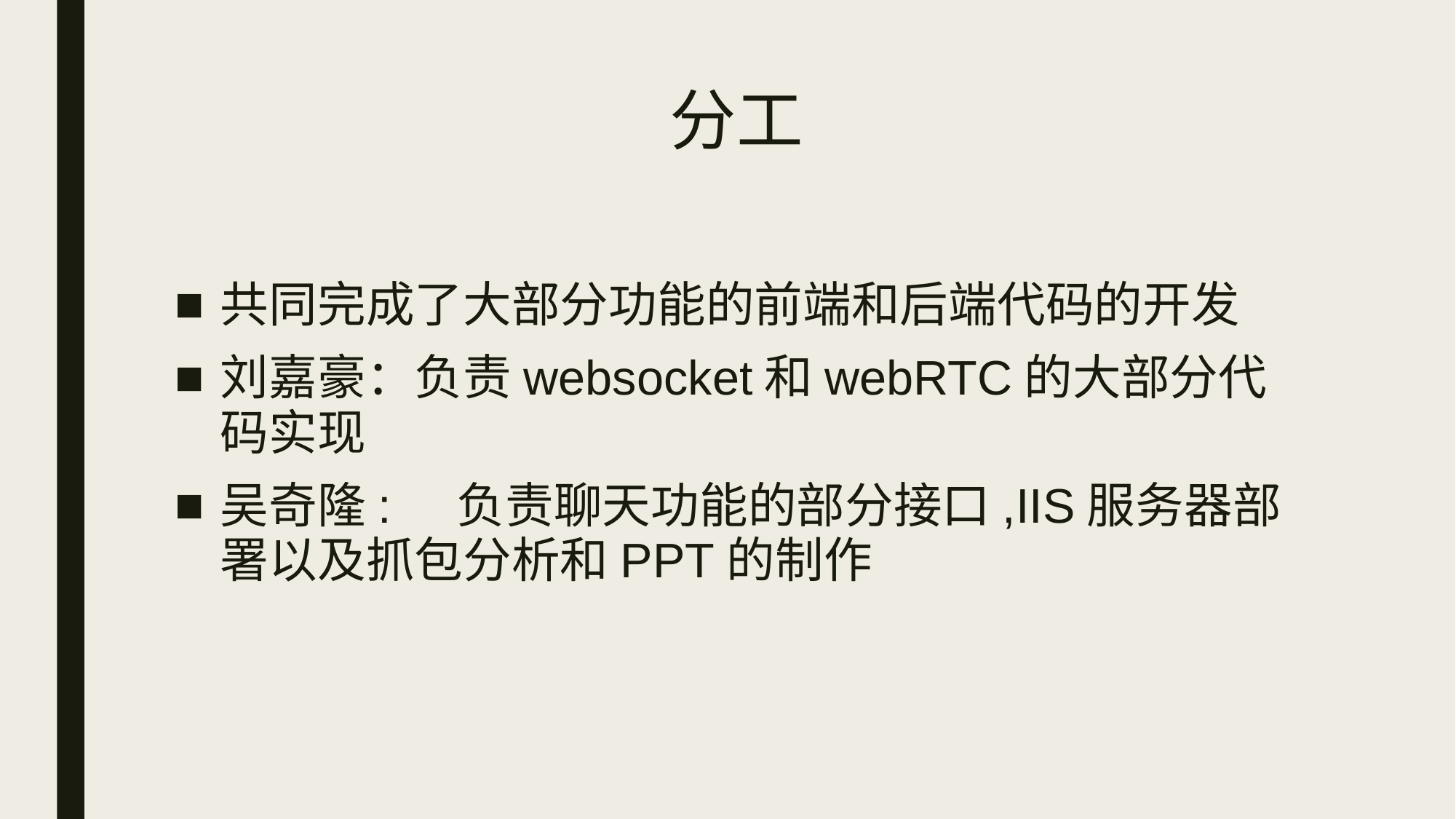

# 分工
共同完成了大部分功能的前端和后端代码的开发
刘嘉豪：负责websocket和webRTC的大部分代码实现
吴奇隆:    负责聊天功能的部分接口,IIS服务器部署以及抓包分析和PPT的制作